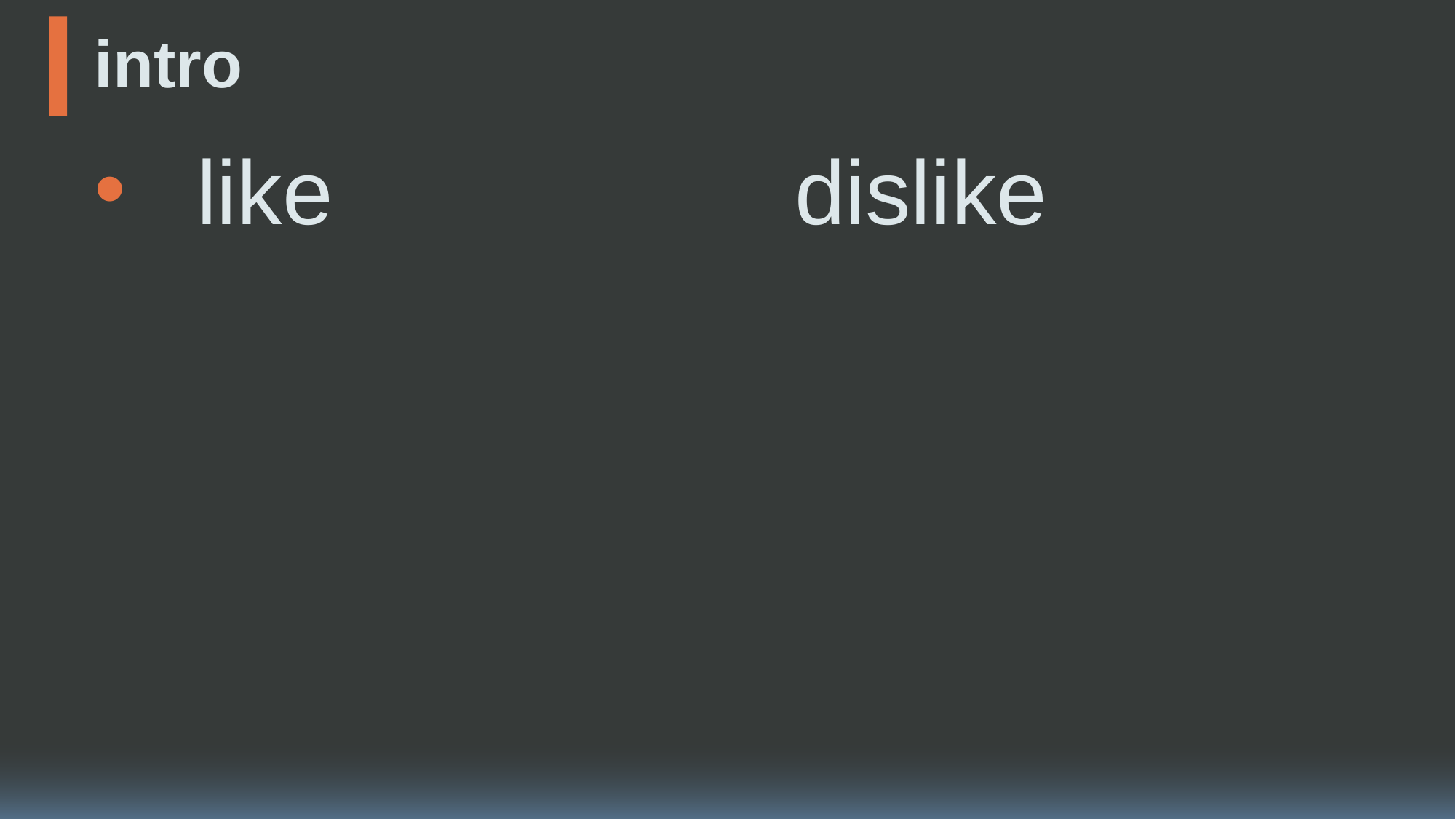

# intro
like
dislike
name
id
甘い物
浅草の標識の裏
hobby
コーヒーより紅茶
モンスターエナジー
contact
たけのこの里
&